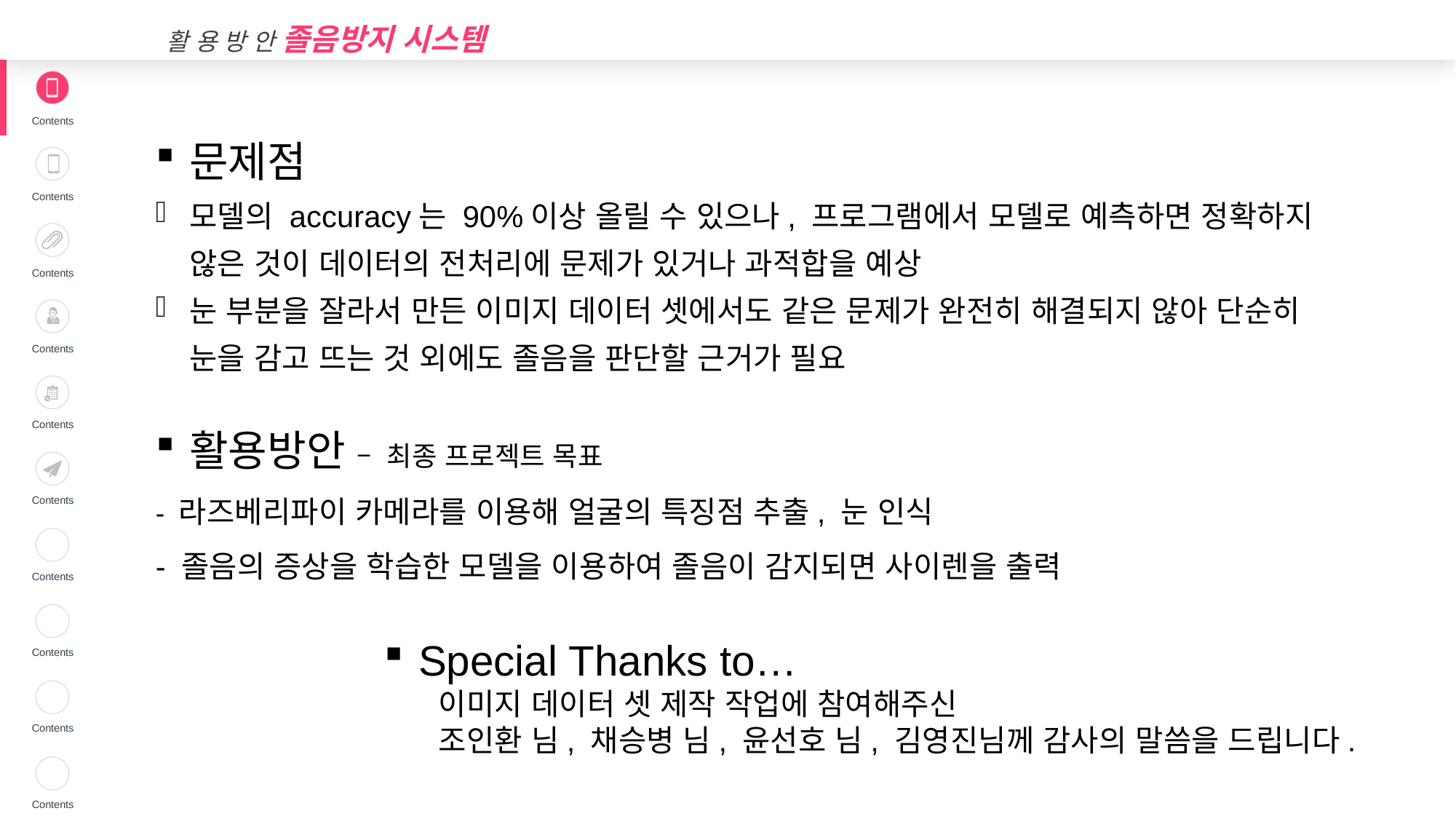

활 용 방 안 졸음방지 시스템
|  | Contents |
| --- | --- |
|  | Contents |
|  | Contents |
|  | Contents |
|  | Contents |
|  | Contents |
|  | Contents |
|  | Contents |
|  | Contents |
|  | Contents |

문제점
모델의 accuracy는 90%이상 올릴 수 있으나, 프로그램에서 모델로 예측하면 정확하지 않은 것이 데이터의 전처리에 문제가 있거나 과적합을 예상
눈 부분을 잘라서 만든 이미지 데이터 셋에서도 같은 문제가 완전히 해결되지 않아 단순히 눈을 감고 뜨는 것 외에도 졸음을 판단할 근거가 필요

활용방안 –  최종 프로젝트 목표
- 라즈베리파이 카메라를 이용해 얼굴의 특징점 추출, 눈 인식
- 졸음의 증상을 학습한 모델을 이용하여 졸음이 감지되면 사이렌을 출력

Special Thanks to…
이미지 데이터 셋 제작 작업에 참여해주신
조인환 님, 채승병 님, 윤선호 님, 김영진님께 감사의 말씀을 드립니다.